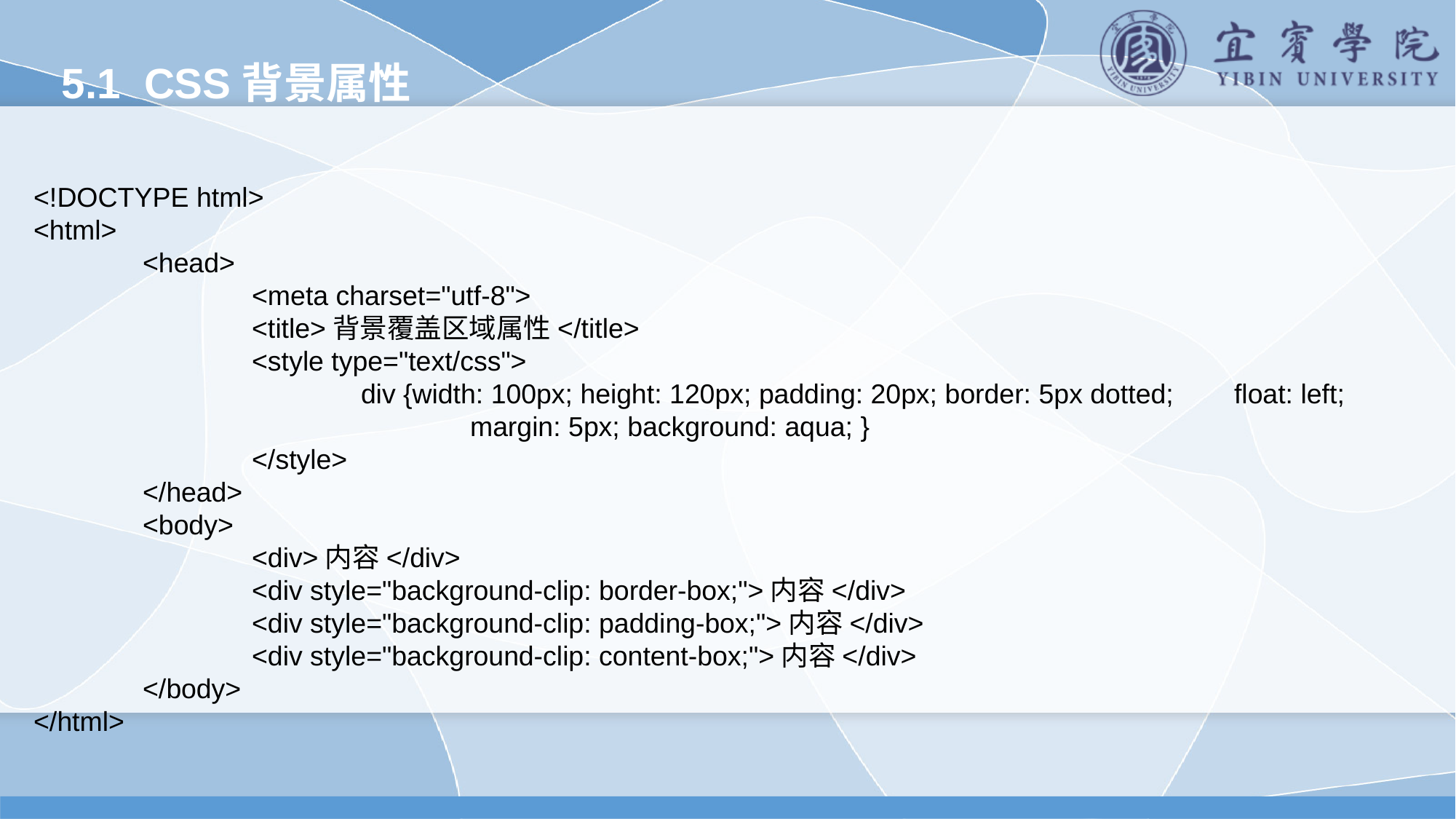

5.1  CSS背景属性
<!DOCTYPE html>
<html>
	<head>
		<meta charset="utf-8">
		<title>背景覆盖区域属性</title>
		<style type="text/css">
			div {width: 100px; height: 120px; padding: 20px; border: 5px dotted; 	float: left;
				margin: 5px; background: aqua; }
		</style>
	</head>
	<body>
		<div>内容</div>
		<div style="background-clip: border-box;">内容</div>
		<div style="background-clip: padding-box;">内容</div>
		<div style="background-clip: content-box;">内容</div>
	</body>
</html>